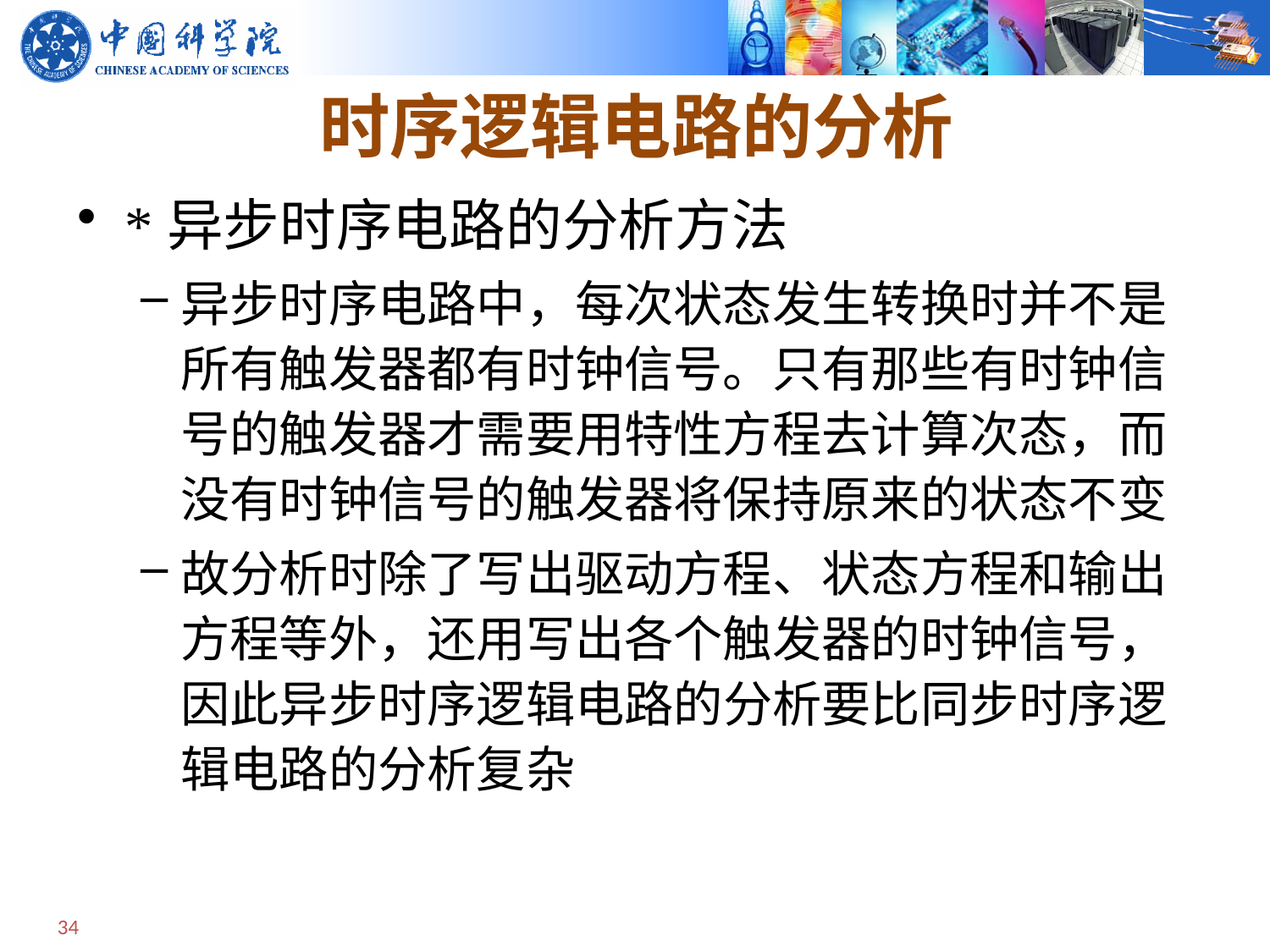

# 时序逻辑电路的分析
*异步时序电路的分析方法
异步时序电路中，每次状态发生转换时并不是所有触发器都有时钟信号。只有那些有时钟信号的触发器才需要用特性方程去计算次态，而没有时钟信号的触发器将保持原来的状态不变
故分析时除了写出驱动方程、状态方程和输出方程等外，还用写出各个触发器的时钟信号，因此异步时序逻辑电路的分析要比同步时序逻辑电路的分析复杂